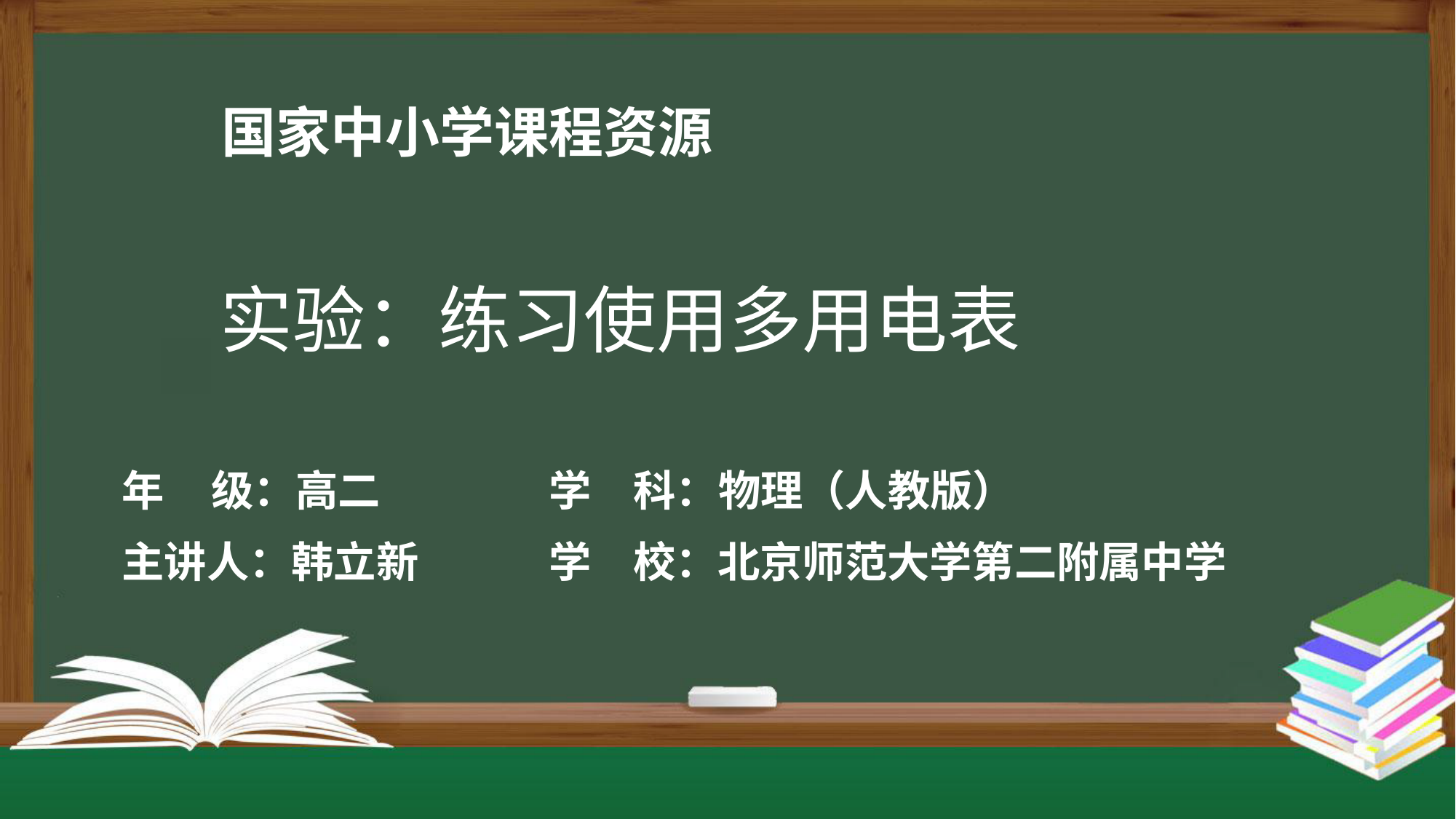

# 国家中小学课程资源
实验：练习使用多用电表

| 年 级：高二 | 学 | 科：物理（人教版） |
| --- | --- | --- |
| 主讲人：韩立新 | 学 | 校：北京师范大学第二附属中学 |